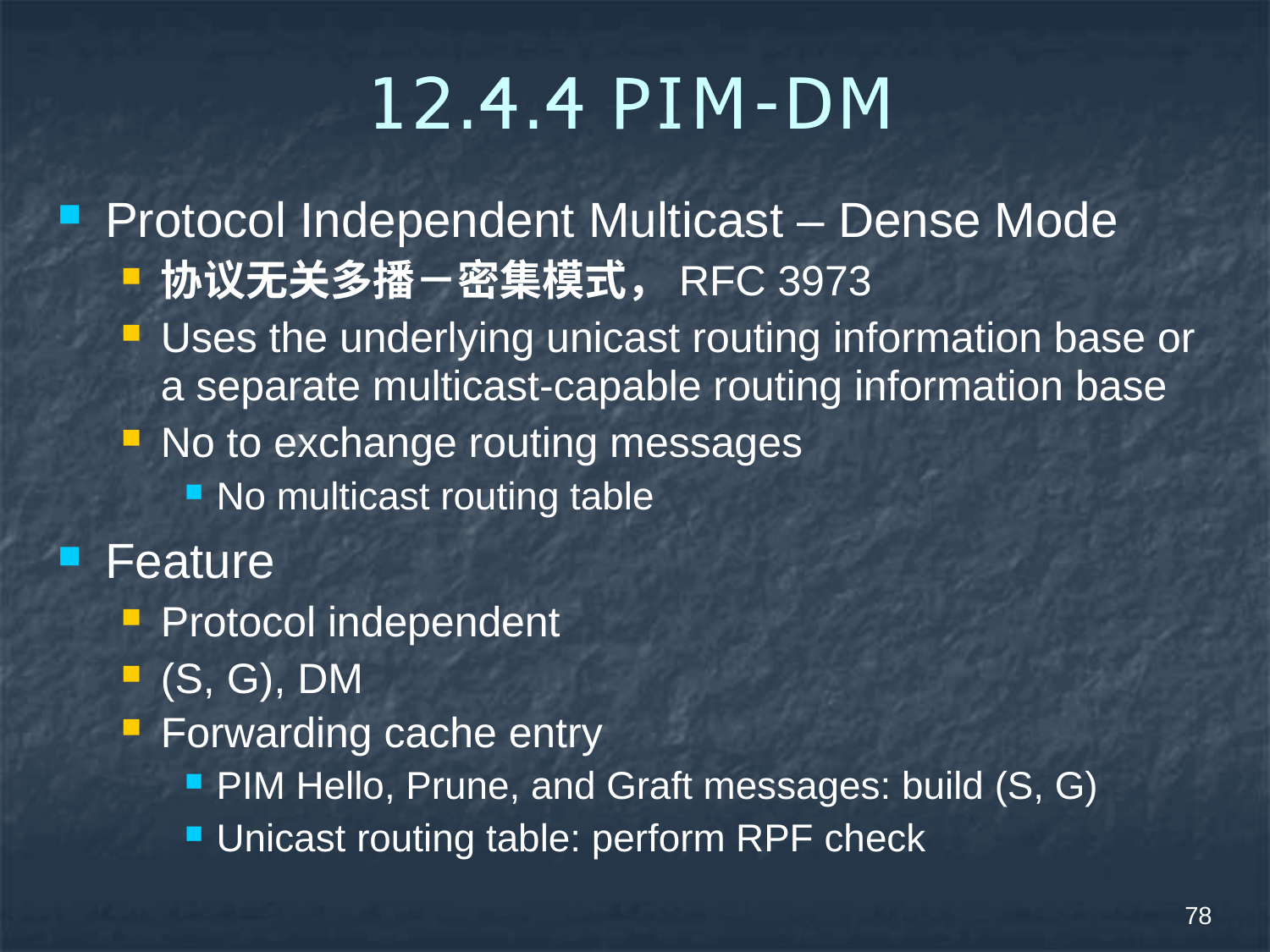

# 12.4.4 PIM-DM
Protocol Independent Multicast – Dense Mode
协议无关多播－密集模式，RFC 3973
Uses the underlying unicast routing information base or a separate multicast-capable routing information base
No to exchange routing messages
No multicast routing table
Feature
Protocol independent
(S, G), DM
Forwarding cache entry
PIM Hello, Prune, and Graft messages: build (S, G)
Unicast routing table: perform RPF check
78